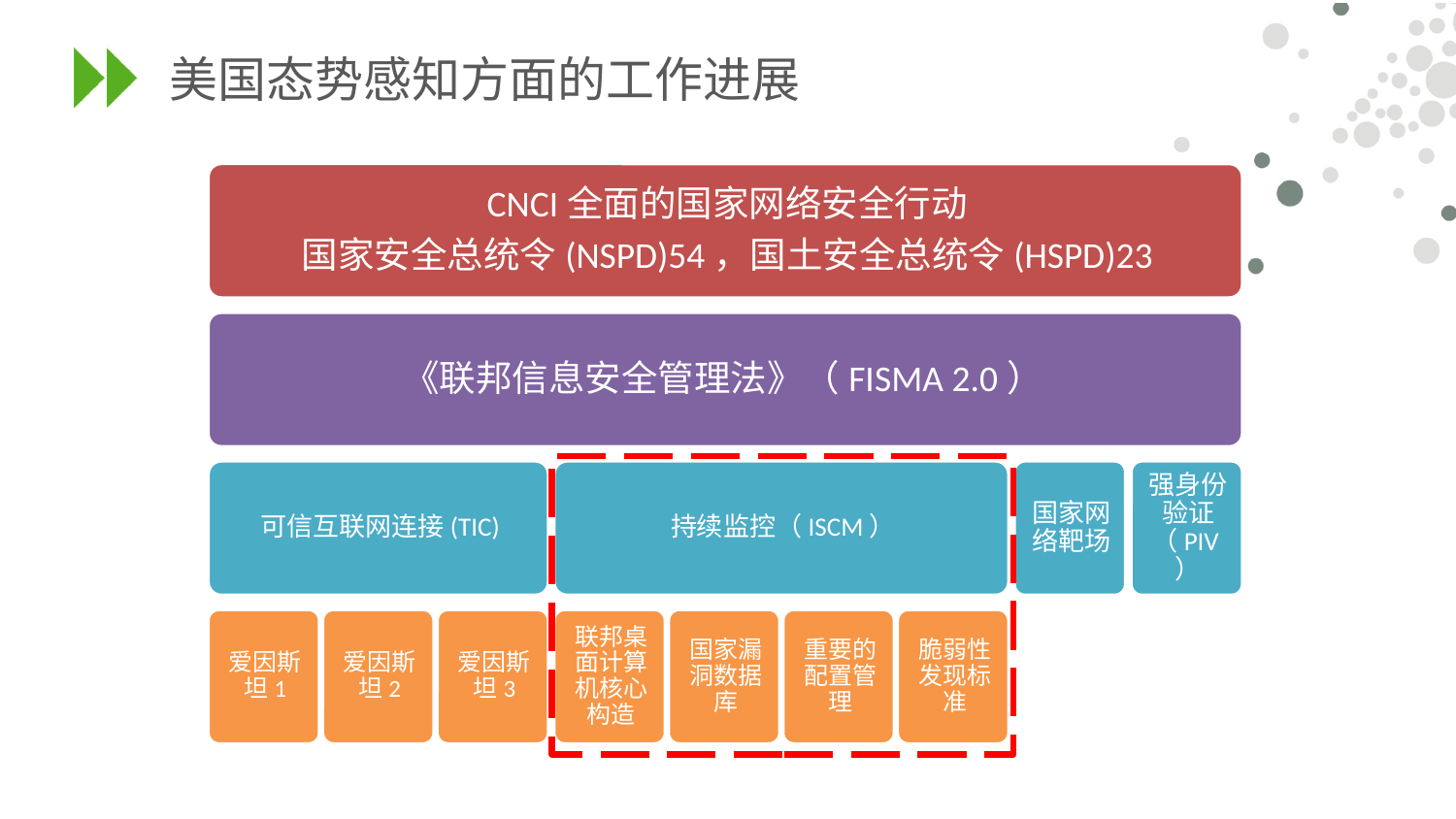

# 美国态势感知方面的工作进展
CNCI全面的国家网络安全行动
国家安全总统令(NSPD)54，国土安全总统令(HSPD)23
《联邦信息安全管理法》（FISMA 2.0）
可信互联网连接(TIC)
爱因斯坦1
爱因斯坦2
爱因斯坦3
持续监控（ISCM）
联邦桌面计算机核心构造
国家漏洞数据库
重要的配置管理
脆弱性发现标准
国家网络靶场
强身份验证（PIV）